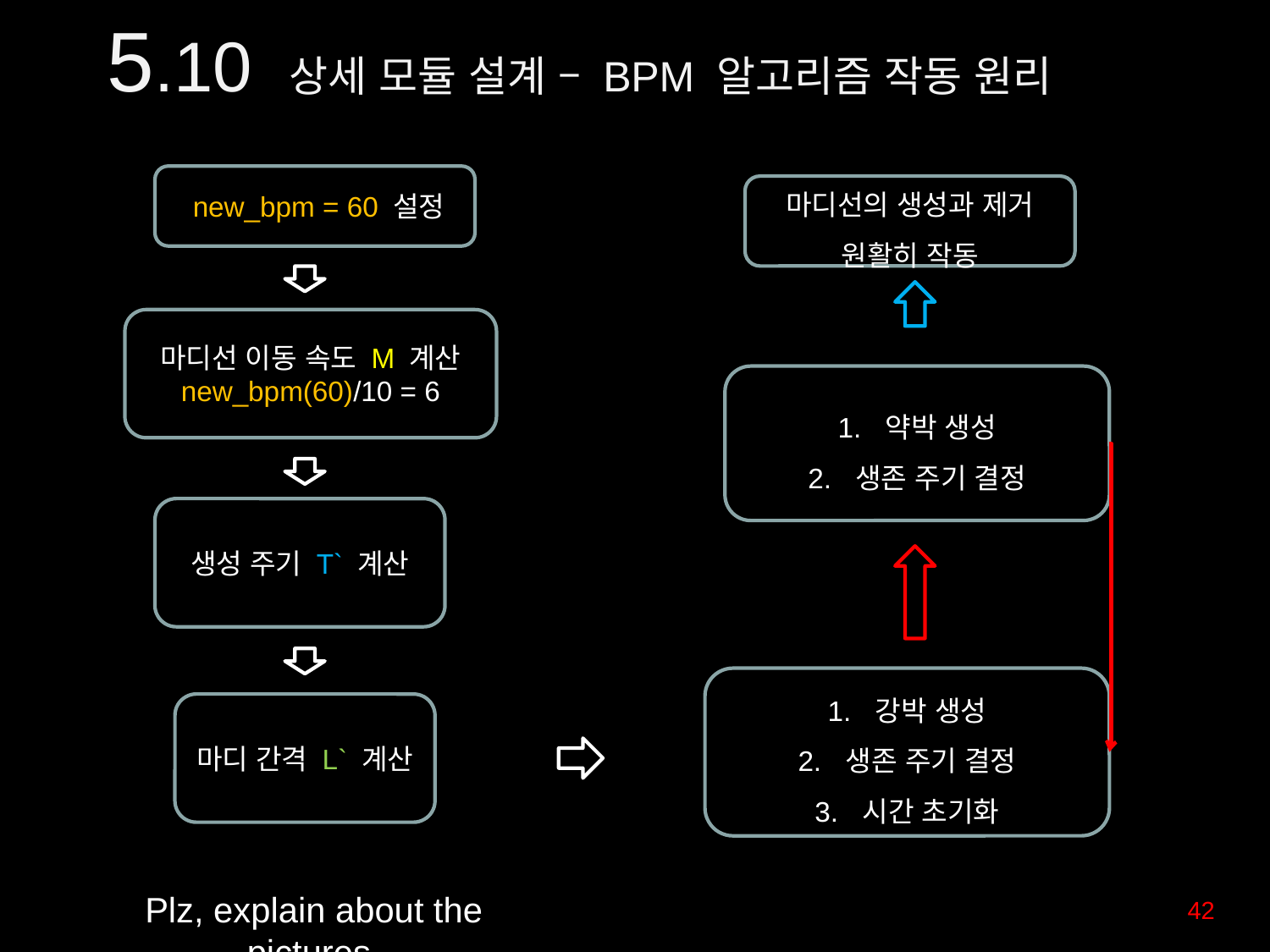

5.10 상세 모듈 설계 – BPM 알고리즘 작동 원리
 new_bpm = 60 설정
마디선의 생성과 제거
원활히 작동

마디선 이동 속도 M 계산
new_bpm(60)/10 = 6
약박 생성
생존 주기 결정

생성 주기 T` 계산

강박 생성
생존 주기 결정
시간 초기화
마디 간격 L` 계산

Plz, explain about the pictures.
42